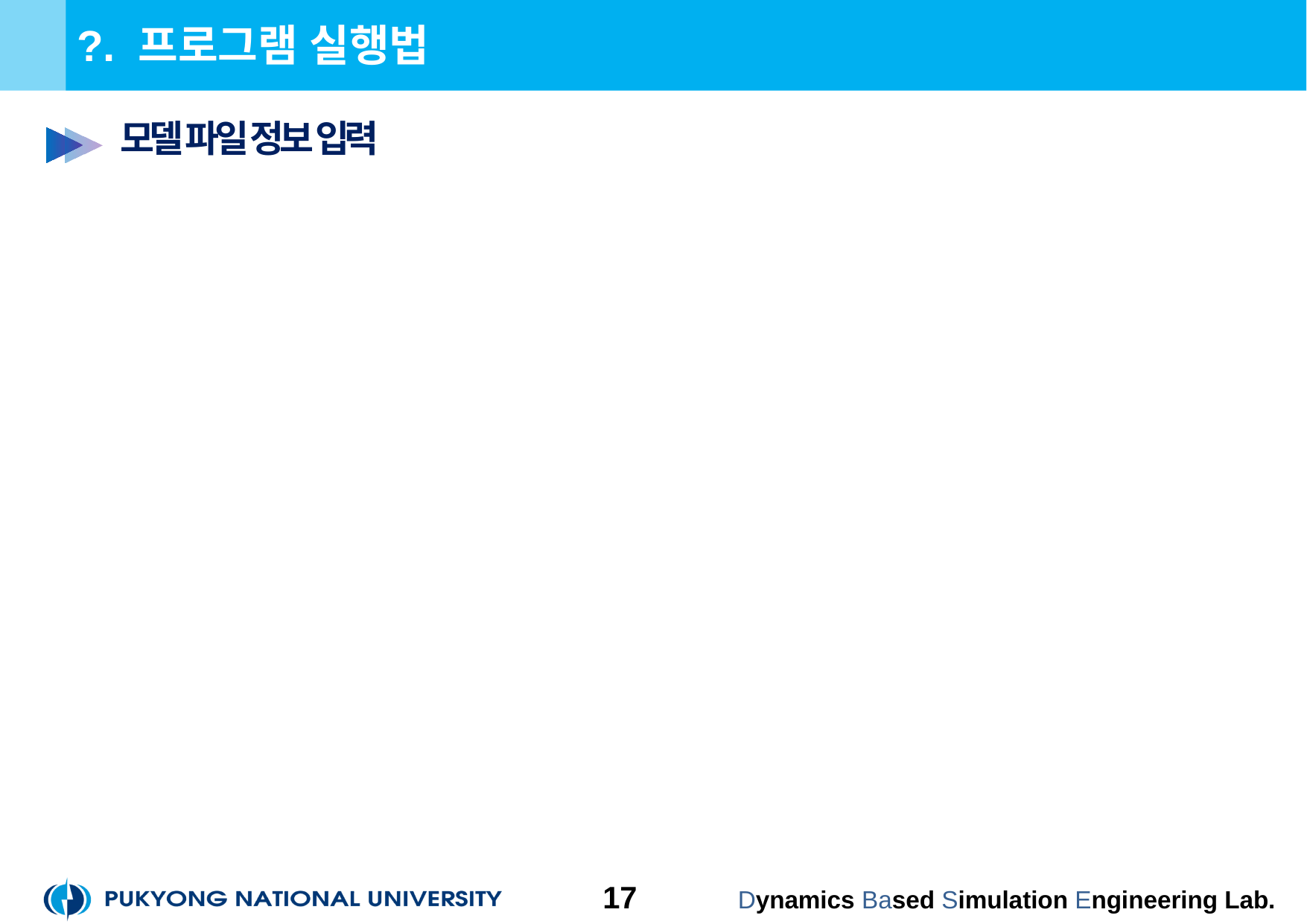

# ?. 프로그램 실행법
 모델 파일 정보 입력

17